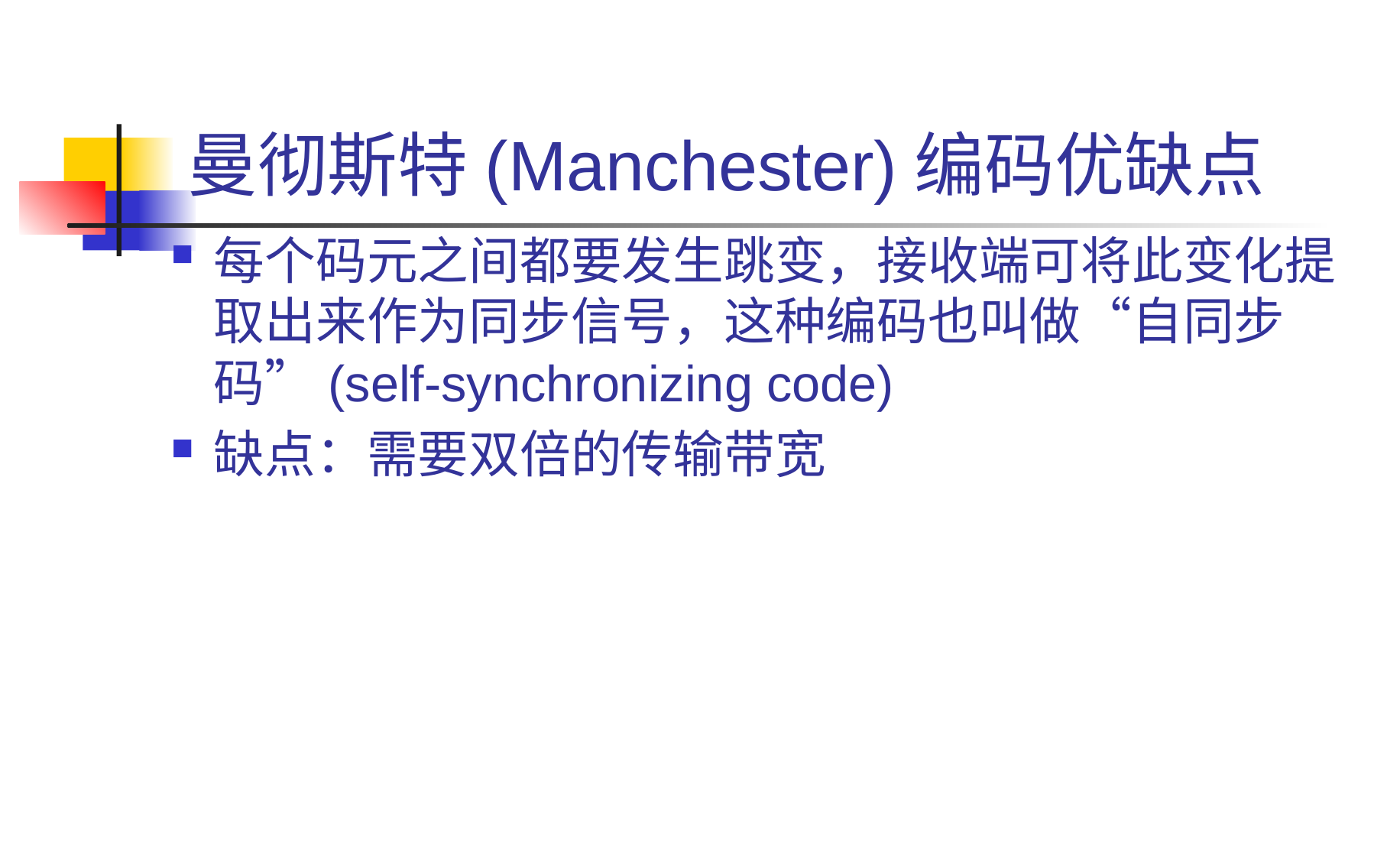

# 曼彻斯特(Manchester)编码优缺点
每个码元之间都要发生跳变，接收端可将此变化提取出来作为同步信号，这种编码也叫做“自同步码”(self-synchronizing code)
缺点：需要双倍的传输带宽